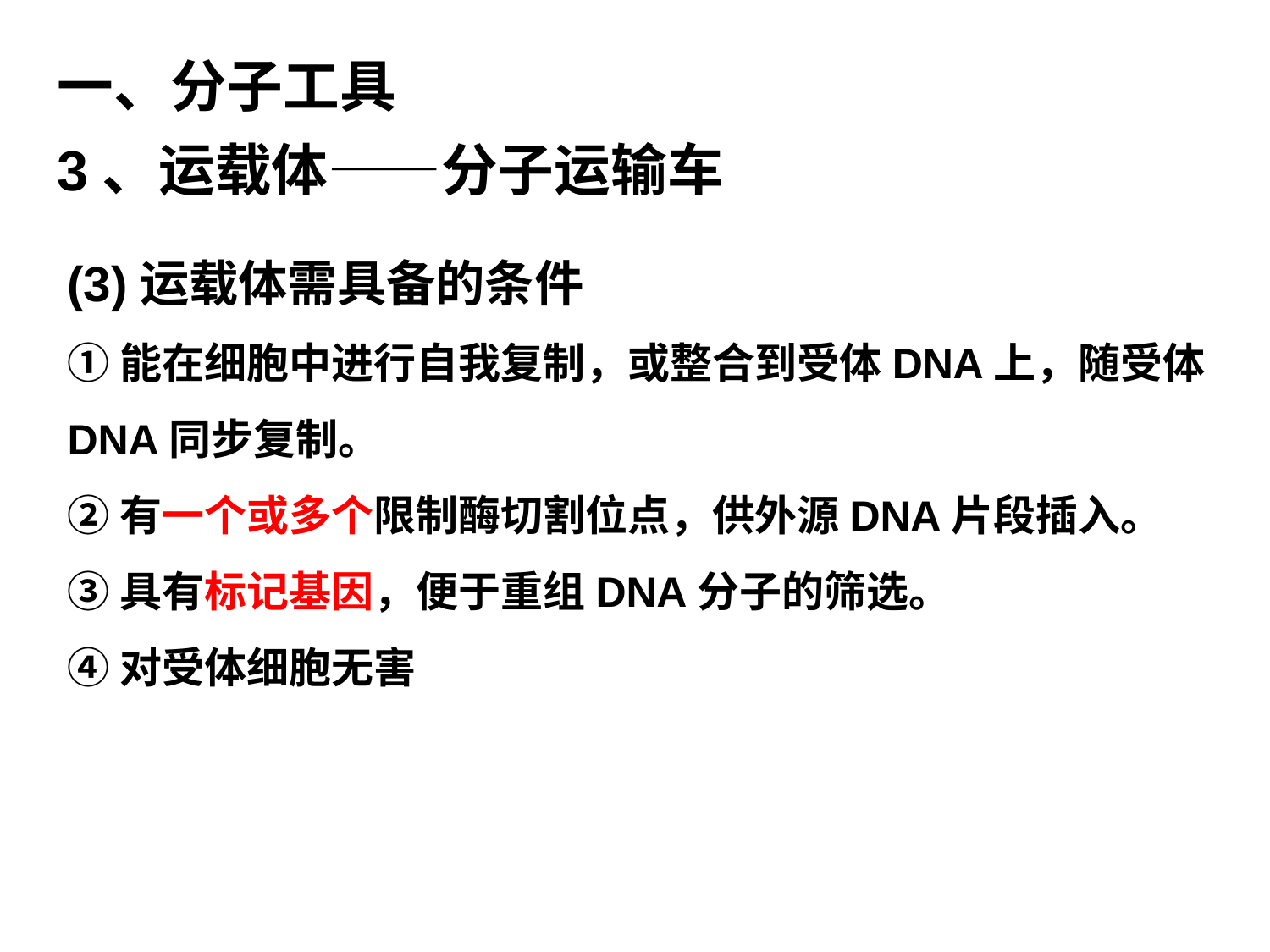

一、分子工具
3、运载体——分子运输车
(3)运载体需具备的条件
①能在细胞中进行自我复制，或整合到受体DNA上，随受体DNA同步复制。
②有一个或多个限制酶切割位点，供外源DNA片段插入。
③具有标记基因，便于重组DNA分子的筛选。
④对受体细胞无害